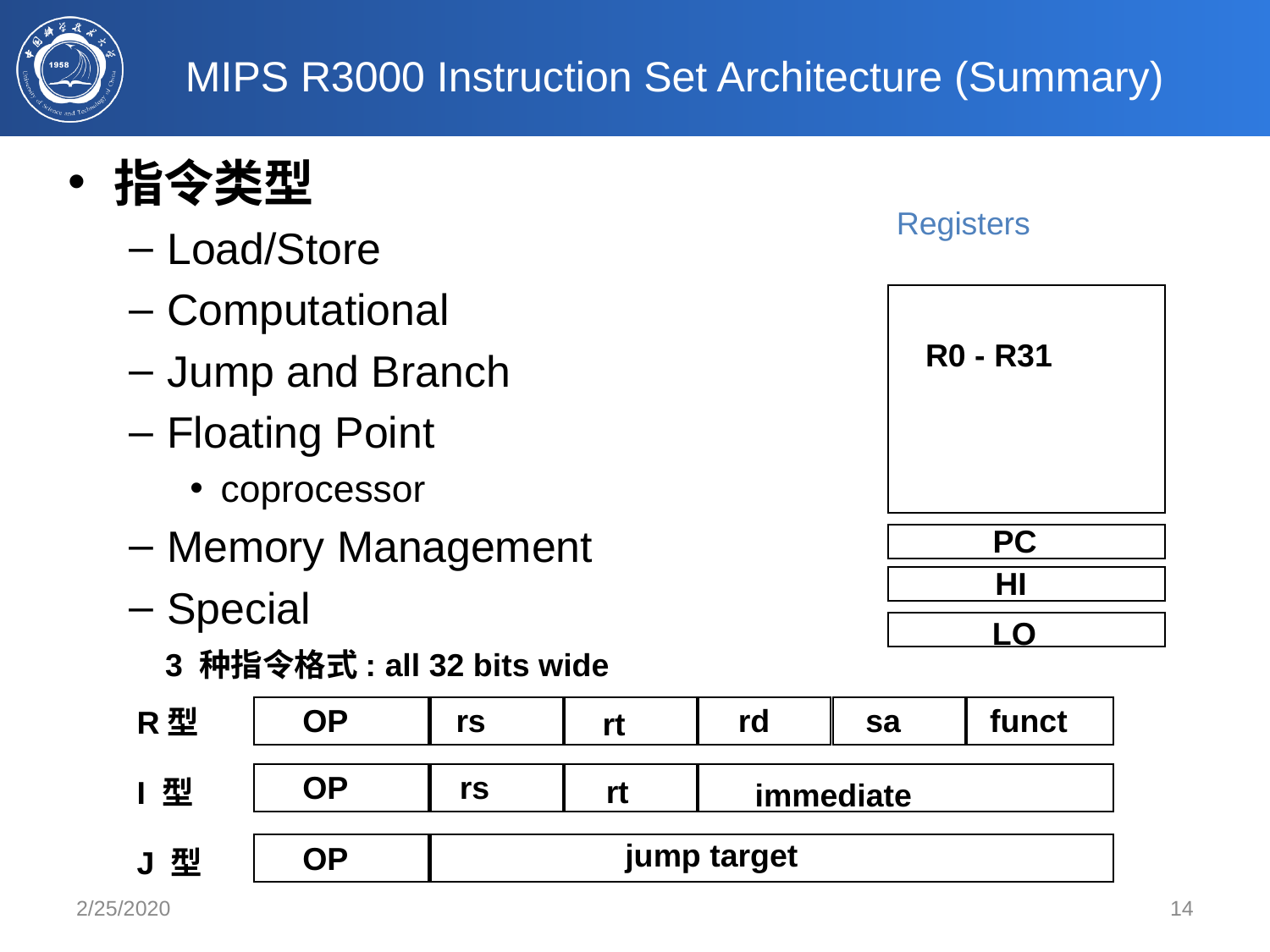

# MIPS R3000 Instruction Set Architecture (Summary)
指令类型
Load/Store
Computational
Jump and Branch
Floating Point
coprocessor
Memory Management
Special
Registers

R0 - R31
PC

HI

LO
3 种指令格式: all 32 bits wide
R型

OP
rs
rd
sa
funct
rt

I 型
OP
rs
rt
immediate

J 型
jump target
OP

2/25/2020
14